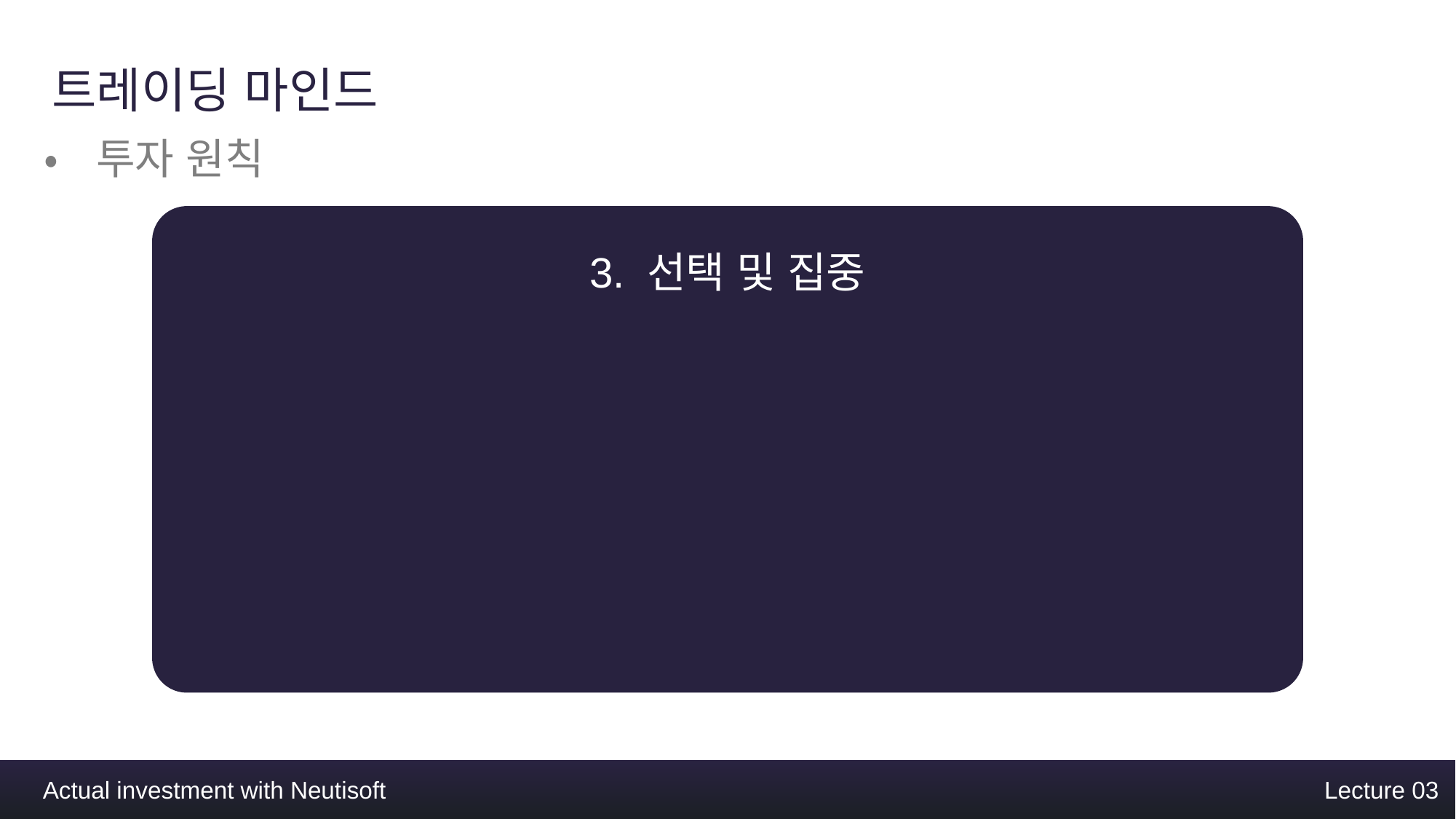

트레이딩 마인드
•투자 원칙

3. 선택 및 집중

Actual investment with Neutisoft
Lecture 03